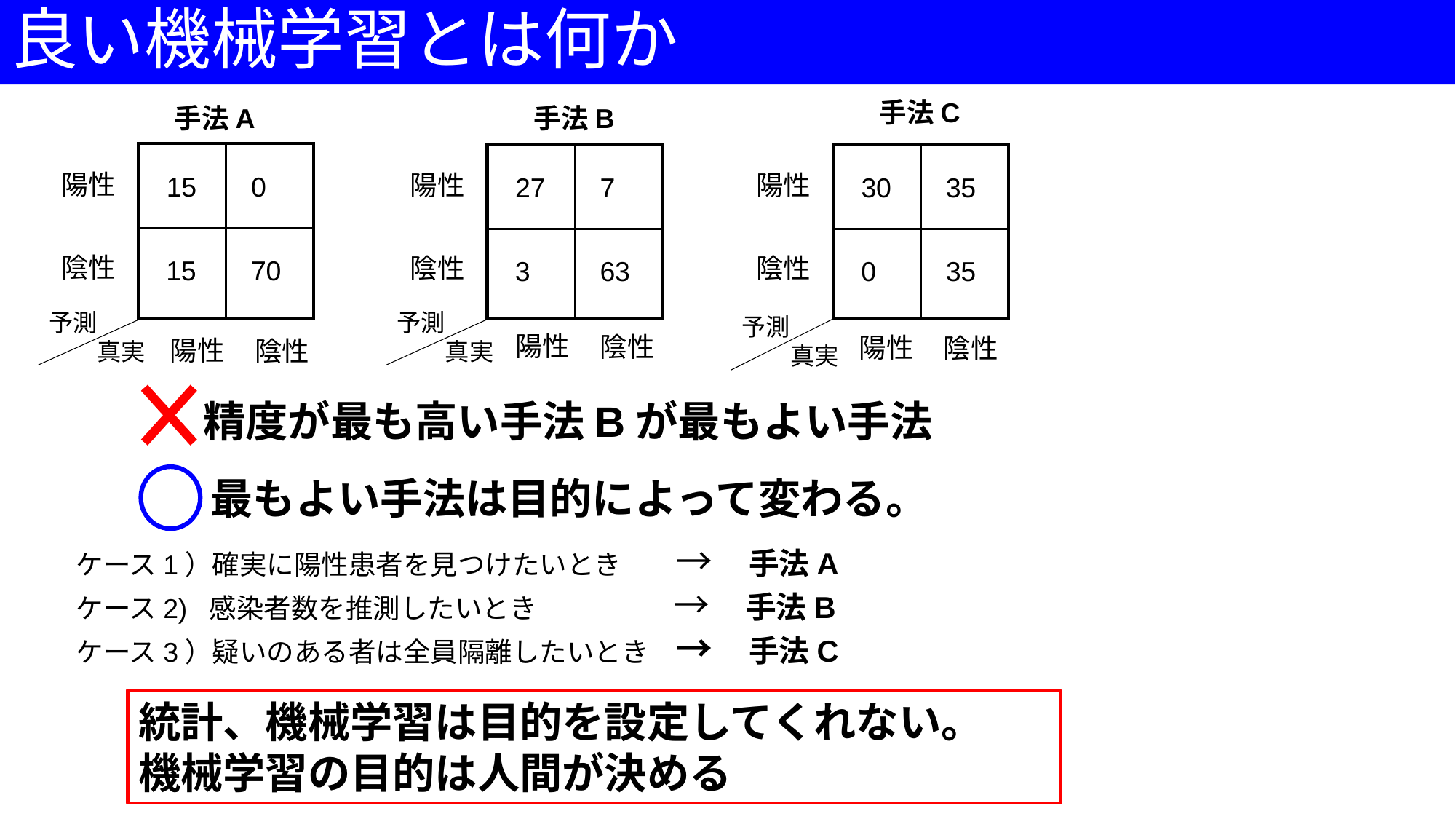

# 良い機械学習とは何か
手法C
手法A
手法B

陽性
陽性
陽性
15
0
27
7
30
35
陰性
陰性
陰性
15
70
3
63
0
35
予測
　　真実
予測
　　真実
予測
　　真実
陽性
陰性
陽性
陰性
陽性
陰性

精度が最も高い手法Bが最もよい手法
最もよい手法は目的によって変わる。

ケース1）確実に陽性患者を見つけたいとき　　→　手法A
ケース2)  感染者数を推測したいとき　　　　　→　手法B
ケース3）疑いのある者は全員隔離したいとき　→　手法C
統計、機械学習は目的を設定してくれない。
機械学習の目的は人間が決める